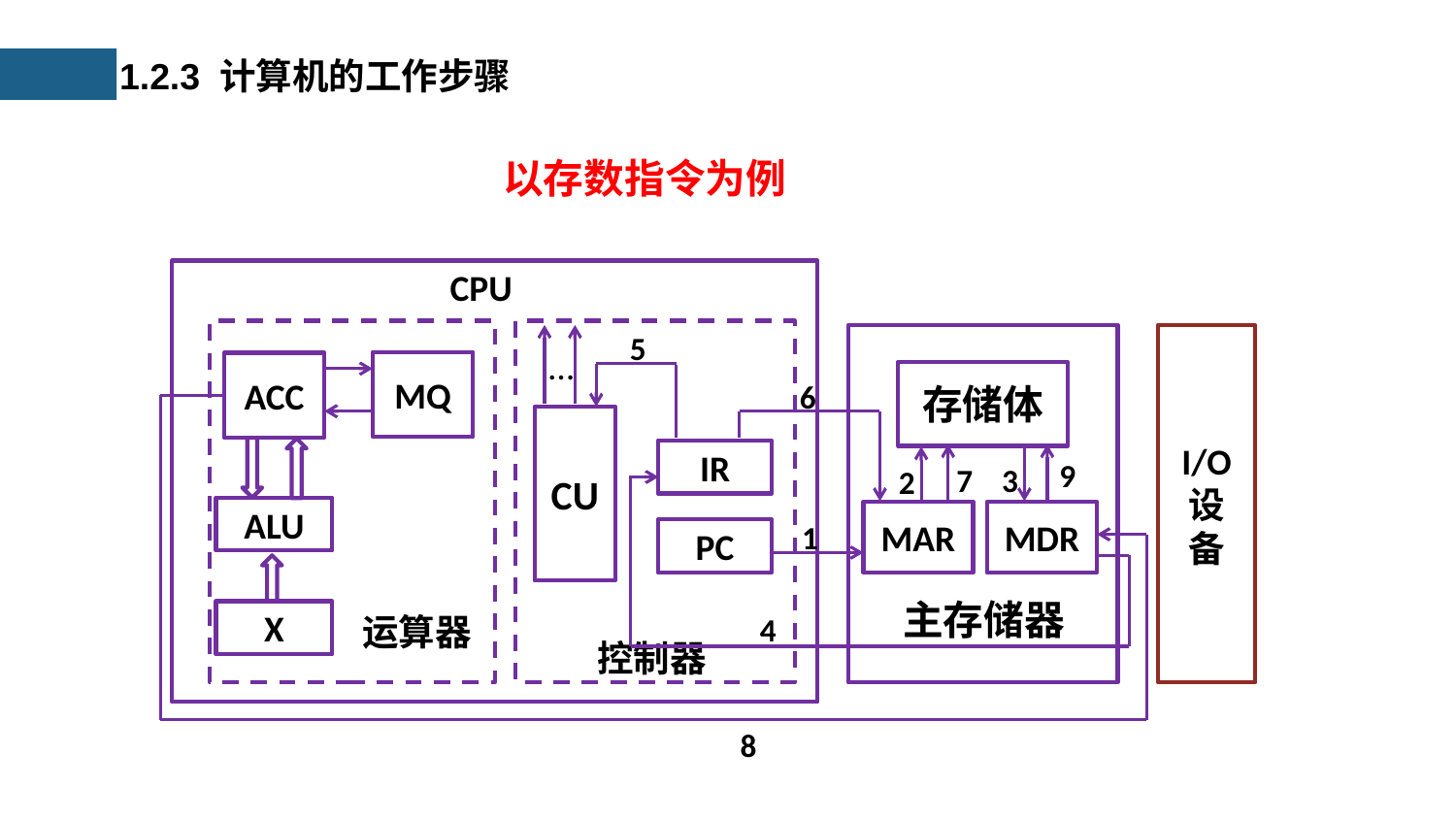

1.2.3 计算机的工作步骤
以存数指令为例
CPU

CU
IR
PC
控制器
…

MQ
ACC

ALU

X
运算器

存储体
MDR
MAR
主存储器
I/O
设备
5
6
8
9
3
7
2
4
1